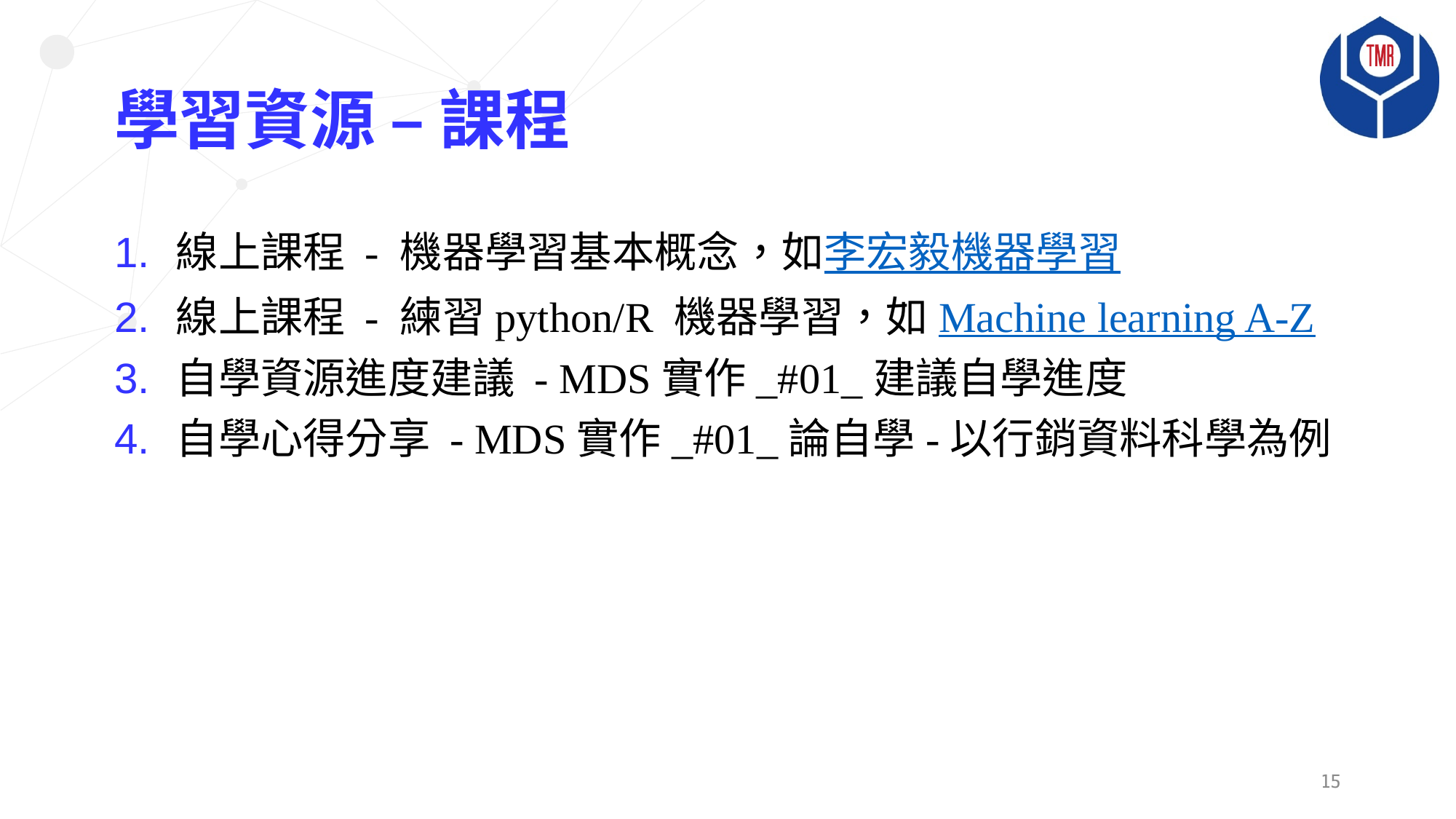

# 學習資源 – 課程
線上課程 - 機器學習基本概念，如李宏毅機器學習
線上課程 - 練習python/R 機器學習，如Machine learning A-Z
自學資源進度建議 - MDS實作_#01_建議自學進度
自學心得分享 - MDS實作_#01_論自學-以行銷資料科學為例

15